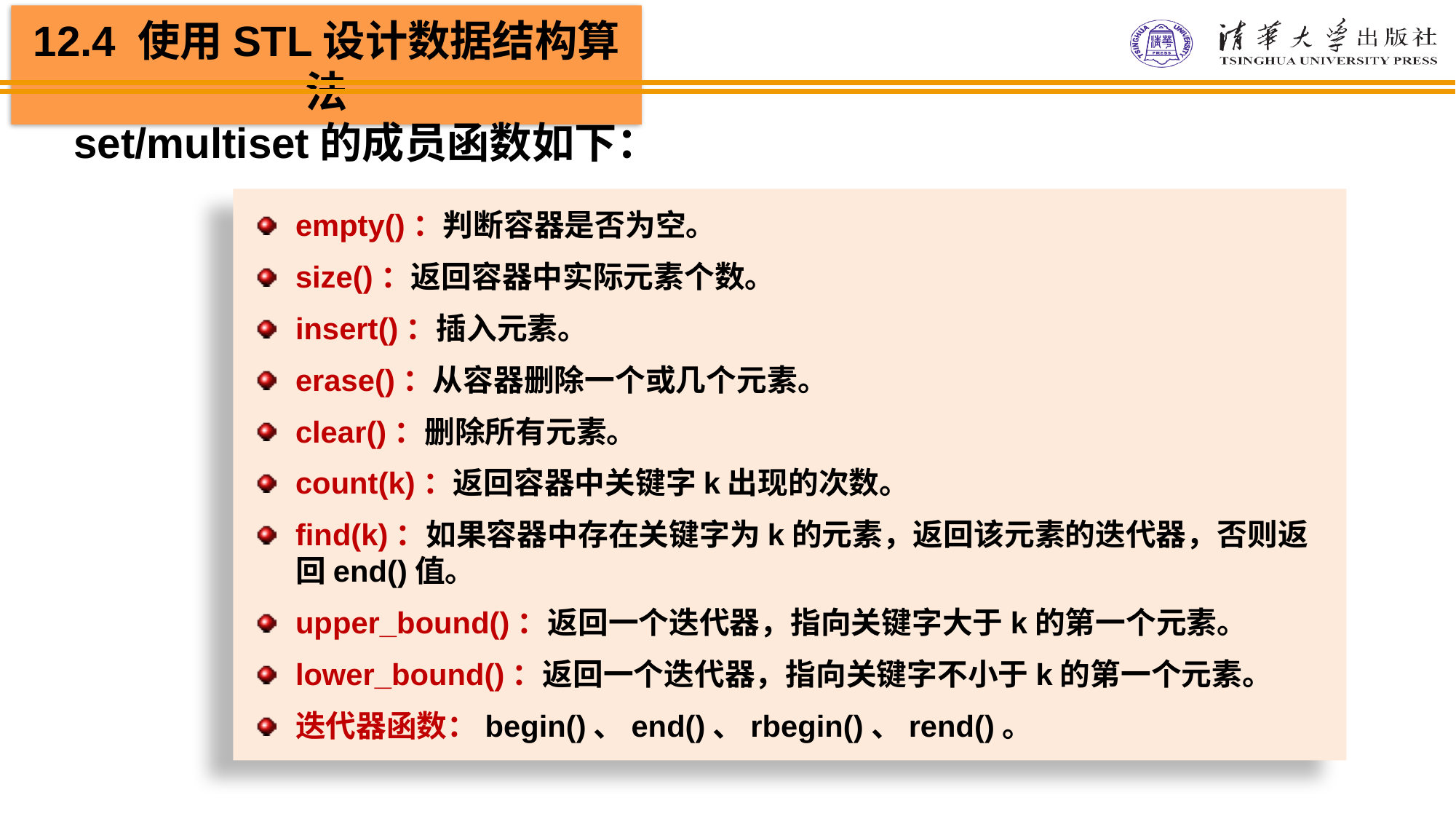

set/multiset的成员函数如下：
empty()：判断容器是否为空。
size()：返回容器中实际元素个数。
insert()：插入元素。
erase()：从容器删除一个或几个元素。
clear()：删除所有元素。
count(k)：返回容器中关键字k出现的次数。
find(k)：如果容器中存在关键字为k的元素，返回该元素的迭代器，否则返回end()值。
upper_bound()：返回一个迭代器，指向关键字大于k的第一个元素。
lower_bound()：返回一个迭代器，指向关键字不小于k的第一个元素。
迭代器函数：begin()、end()、rbegin()、rend()。